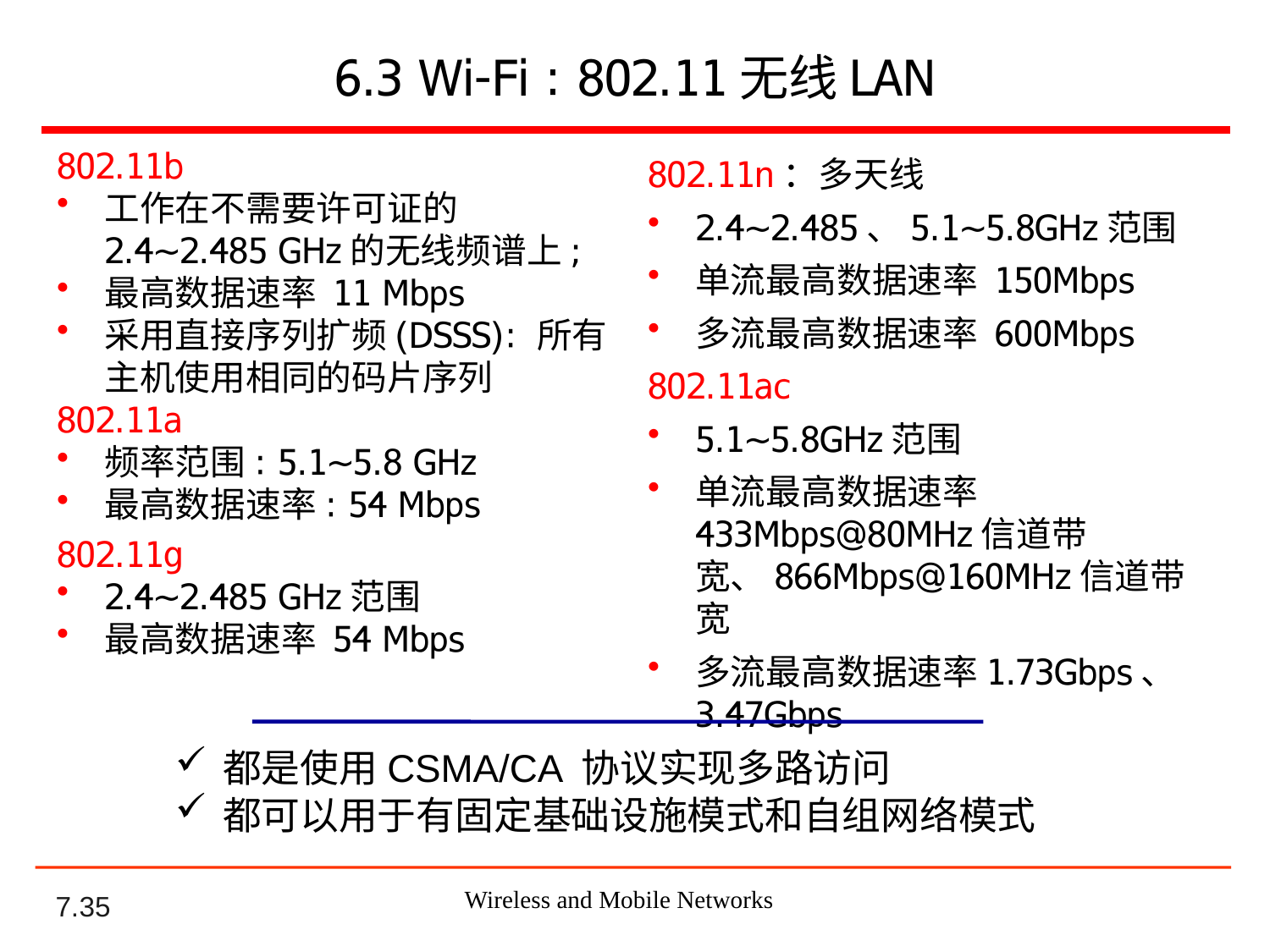

# 6.3 Wi-Fi : 802.11无线LAN
802.11b
工作在不需要许可证的2.4~2.485 GHz的无线频谱上;
最高数据速率 11 Mbps
采用直接序列扩频(DSSS): 所有主机使用相同的码片序列
802.11a
频率范围: 5.1~5.8 GHz
最高数据速率: 54 Mbps
802.11g
2.4~2.485 GHz范围
最高数据速率 54 Mbps

802.11n：多天线
2.4~2.485、5.1~5.8GHz范围
单流最高数据速率 150Mbps
多流最高数据速率 600Mbps
802.11ac
5.1~5.8GHz范围
单流最高数据速率 433Mbps@80MHz信道带宽、866Mbps@160MHz信道带宽
多流最高数据速率1.73Gbps、3.47Gbps

都是使用CSMA/CA 协议实现多路访问
都可以用于有固定基础设施模式和自组网络模式